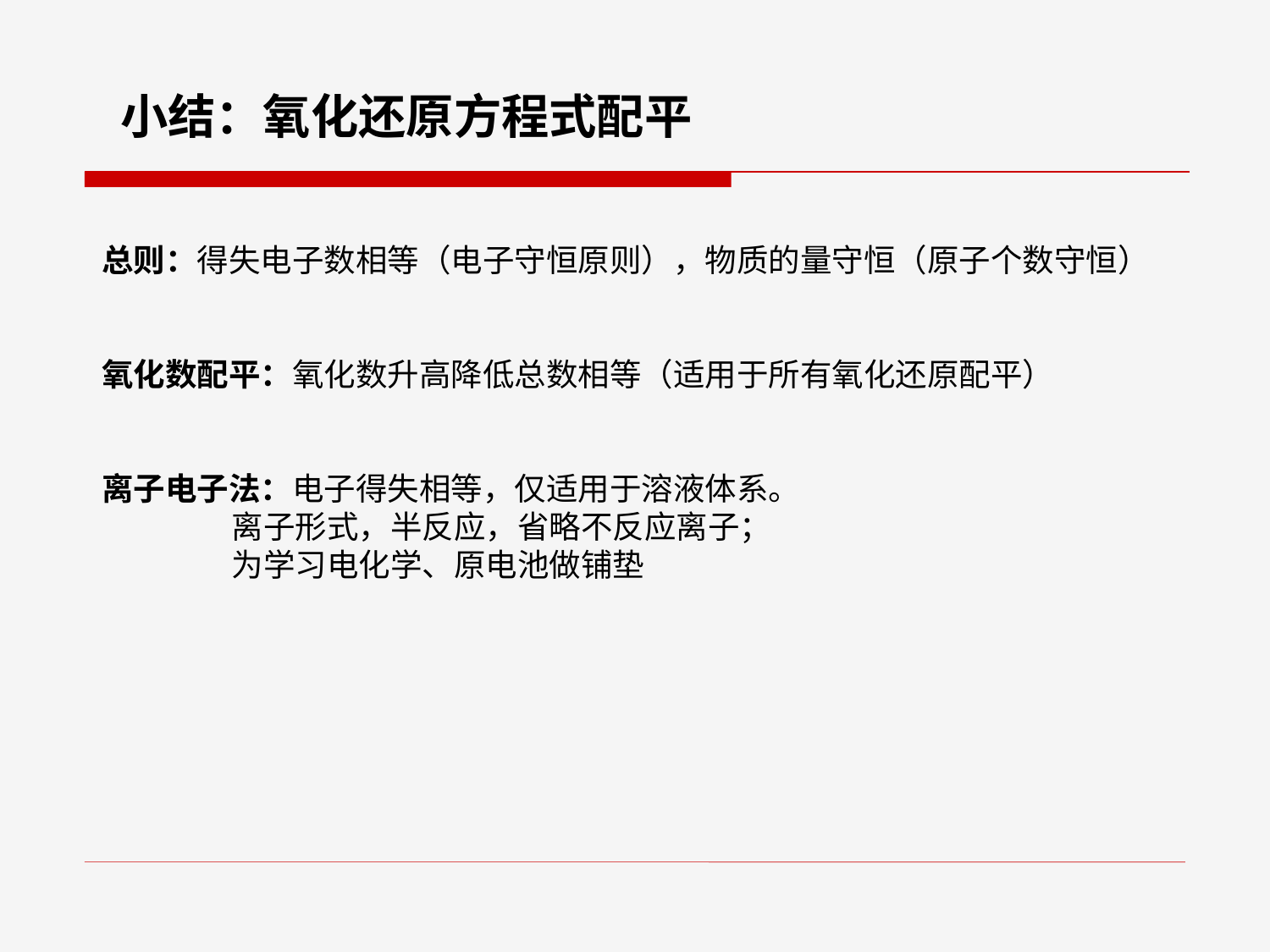

小结：氧化还原方程式配平
总则：得失电子数相等（电子守恒原则），物质的量守恒（原子个数守恒）

氧化数配平：氧化数升高降低总数相等（适用于所有氧化还原配平）

离子电子法：电子得失相等，仅适用于溶液体系。
                 离子形式，半反应，省略不反应离子；
                 为学习电化学、原电池做铺垫